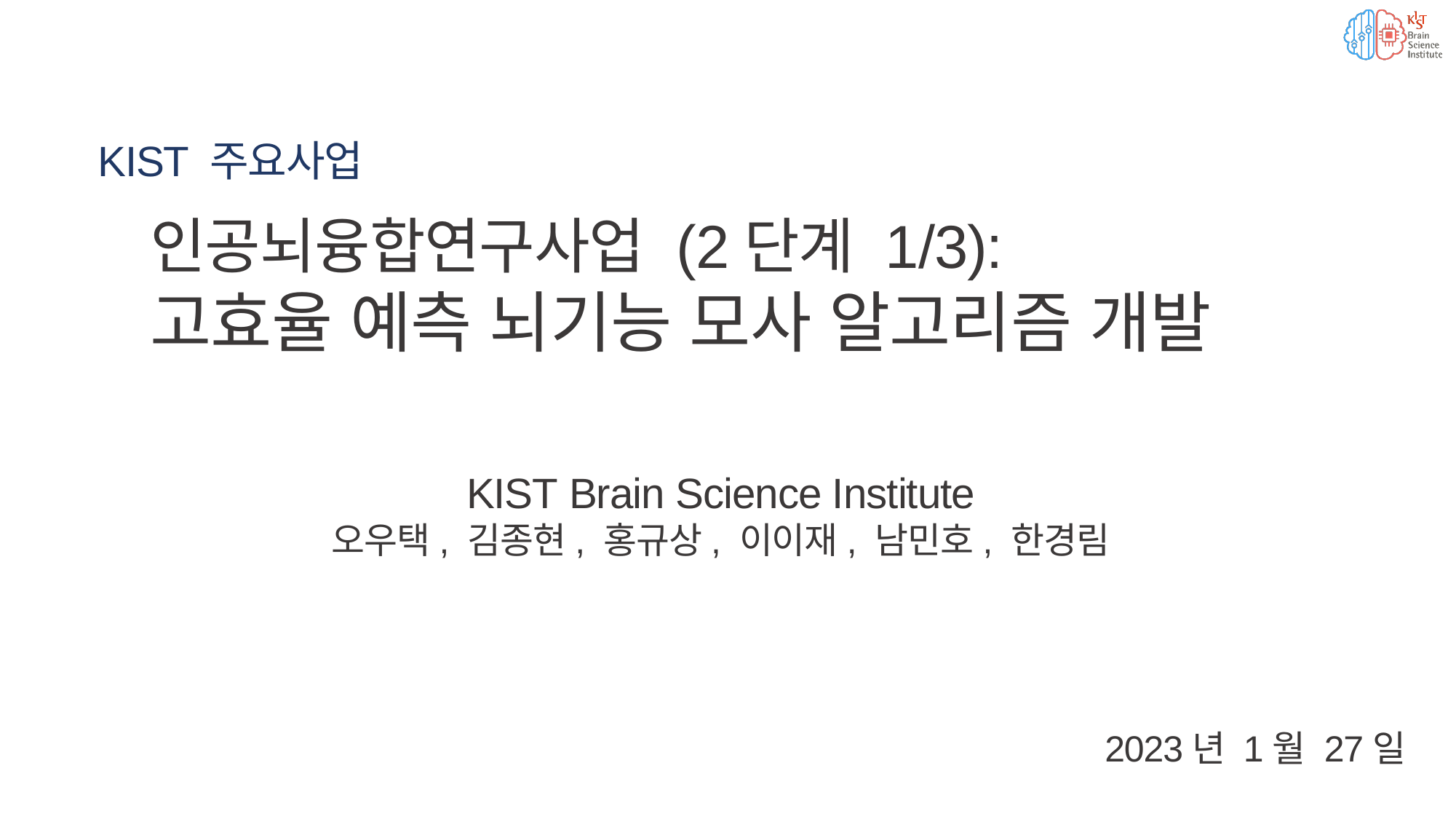

KIST 주요사업
인공뇌융합연구사업 (2단계 1/3):
고효율 예측 뇌기능 모사 알고리즘 개발
KIST Brain Science Institute
오우택, 김종현, 홍규상, 이이재, 남민호, 한경림
2023년 1월 27일